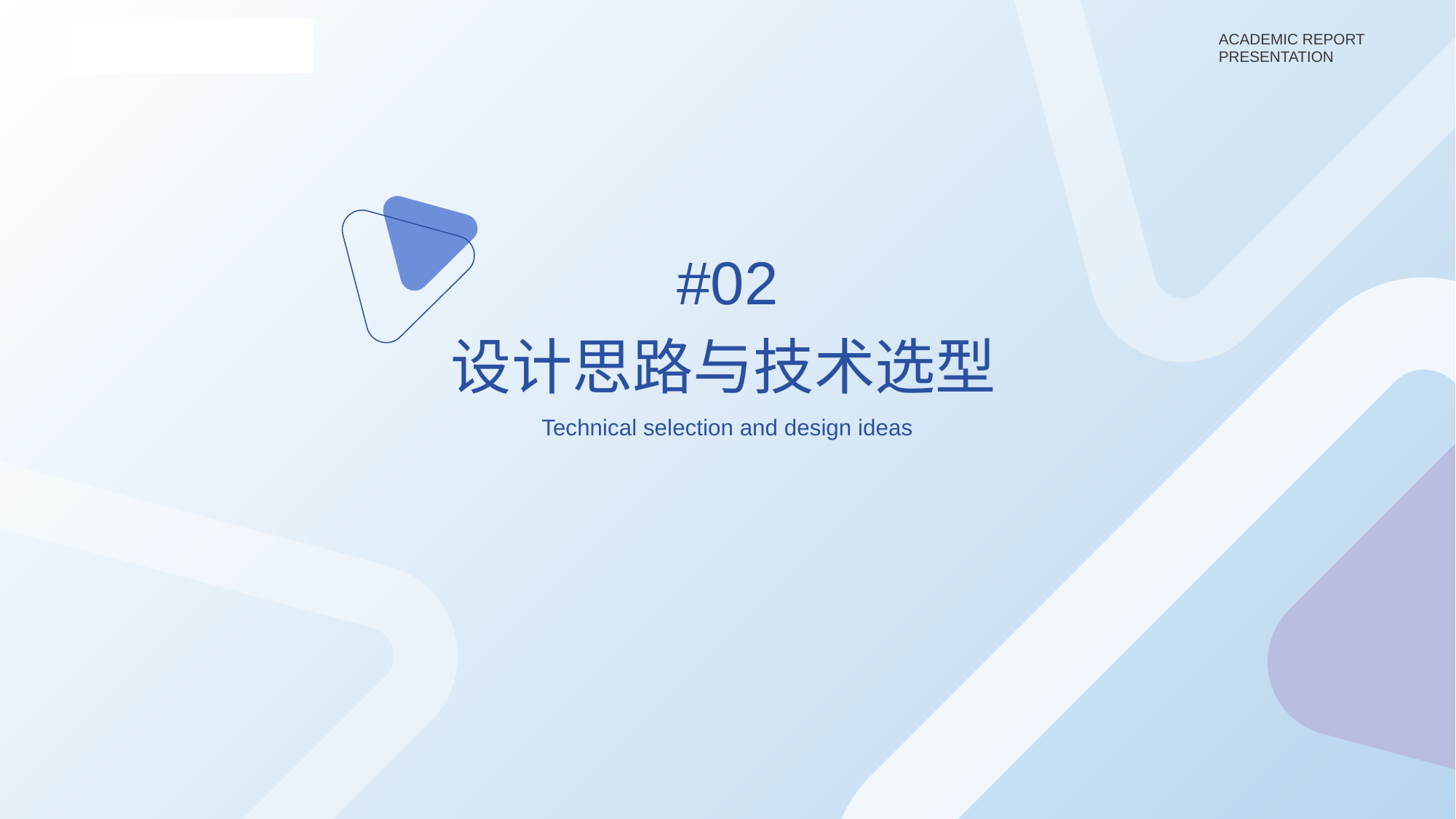

#02

设计思路与技术选型

Technical selection and design ideas